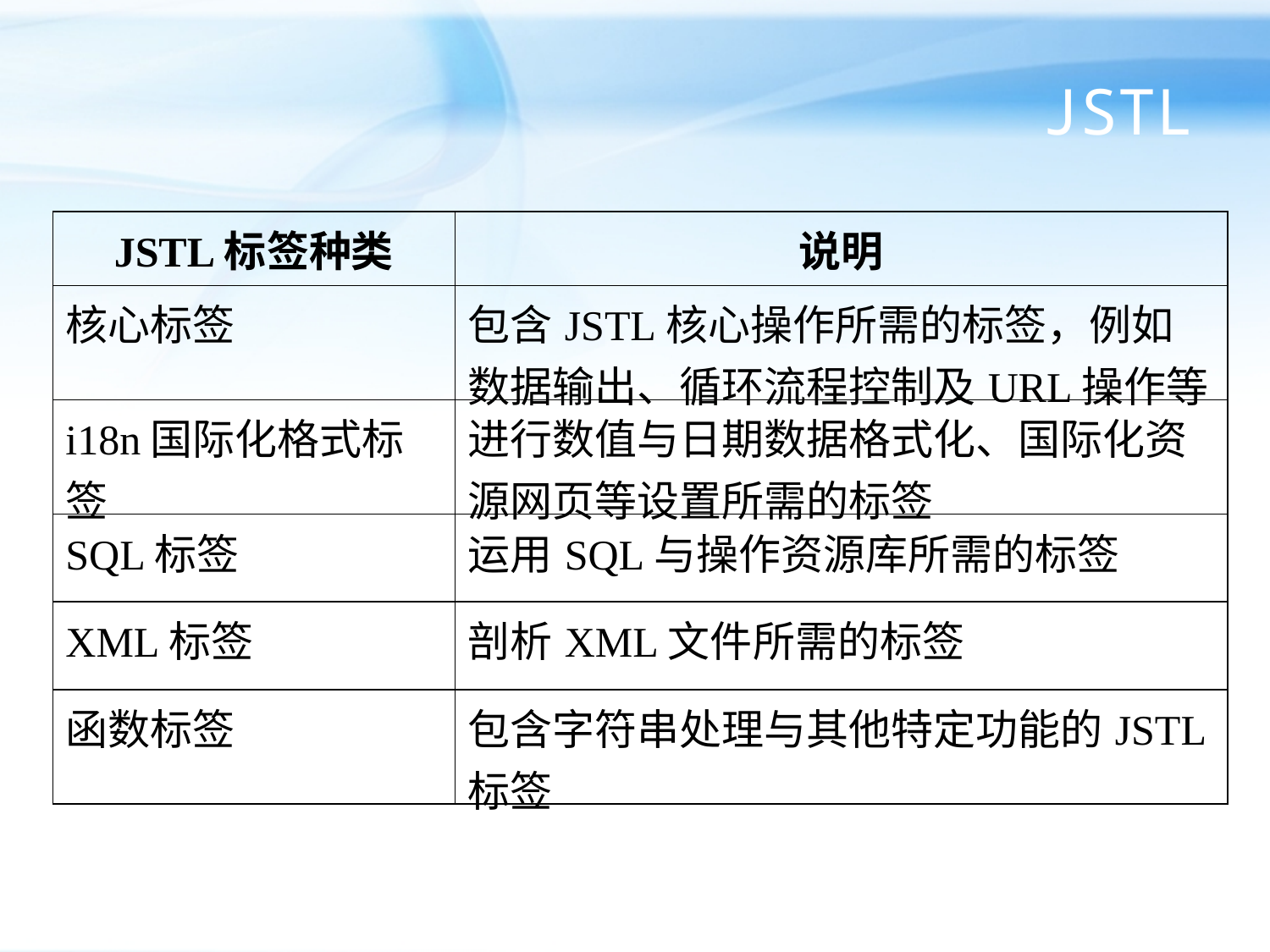

# JSTL
| JSTL标签种类 | 说明 |
| --- | --- |
| 核心标签 | 包含JSTL核心操作所需的标签，例如数据输出、循环流程控制及URL操作等 |
| i18n国际化格式标签 | 进行数值与日期数据格式化、国际化资源网页等设置所需的标签 |
| SQL标签 | 运用SQL与操作资源库所需的标签 |
| XML标签 | 剖析XML文件所需的标签 |
| 函数标签 | 包含字符串处理与其他特定功能的JSTL标签 |